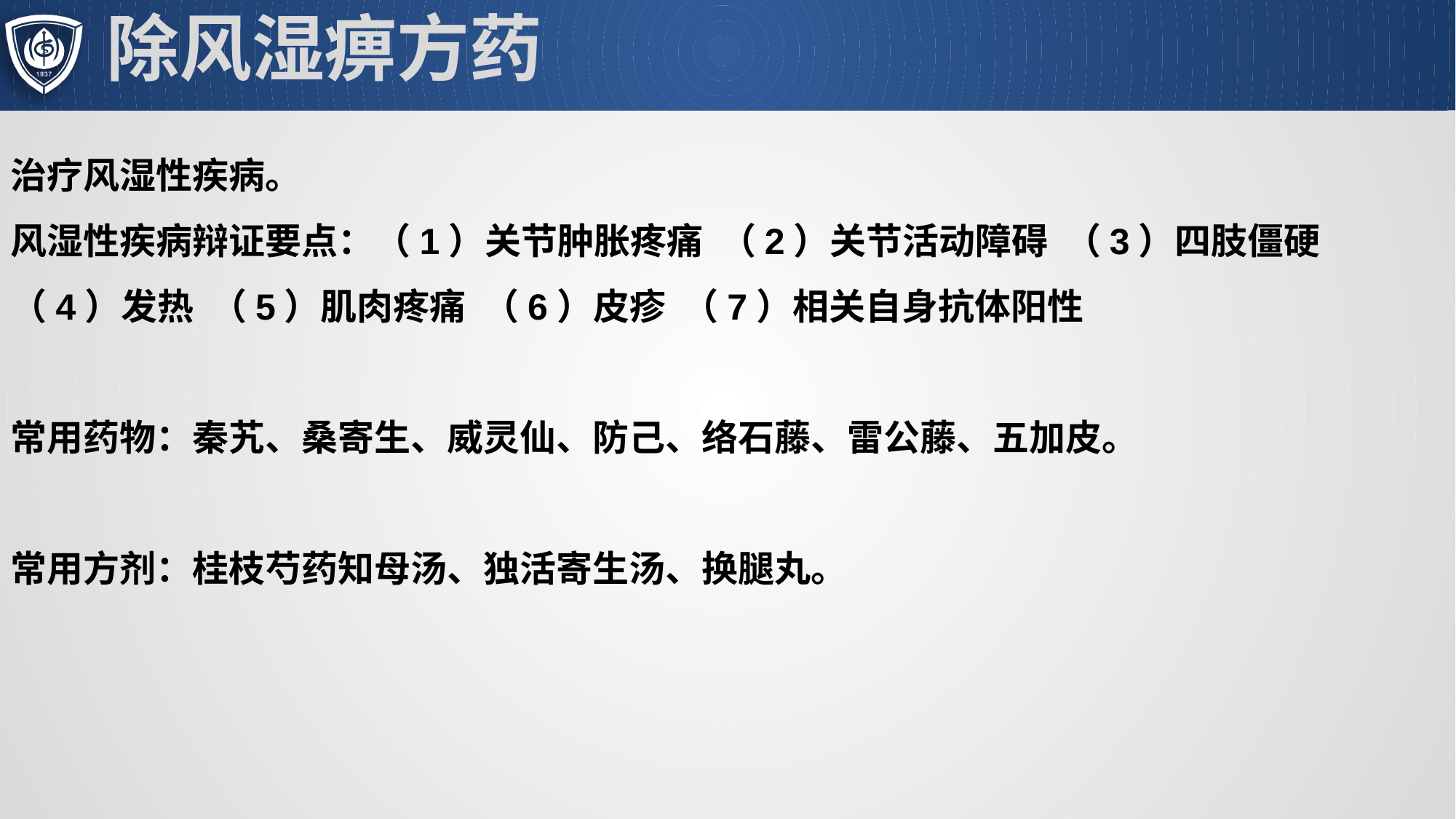

# 除风湿痹方药
治疗风湿性疾病。
风湿性疾病辩证要点：（1）关节肿胀疼痛  （2）关节活动障碍  （3）四肢僵硬  （4）发热  （5）肌肉疼痛  （6）皮疹  （7）相关自身抗体阳性

常用药物：秦艽、桑寄生、威灵仙、防己、络石藤、雷公藤、五加皮。

常用方剂：桂枝芍药知母汤、独活寄生汤、换腿丸。